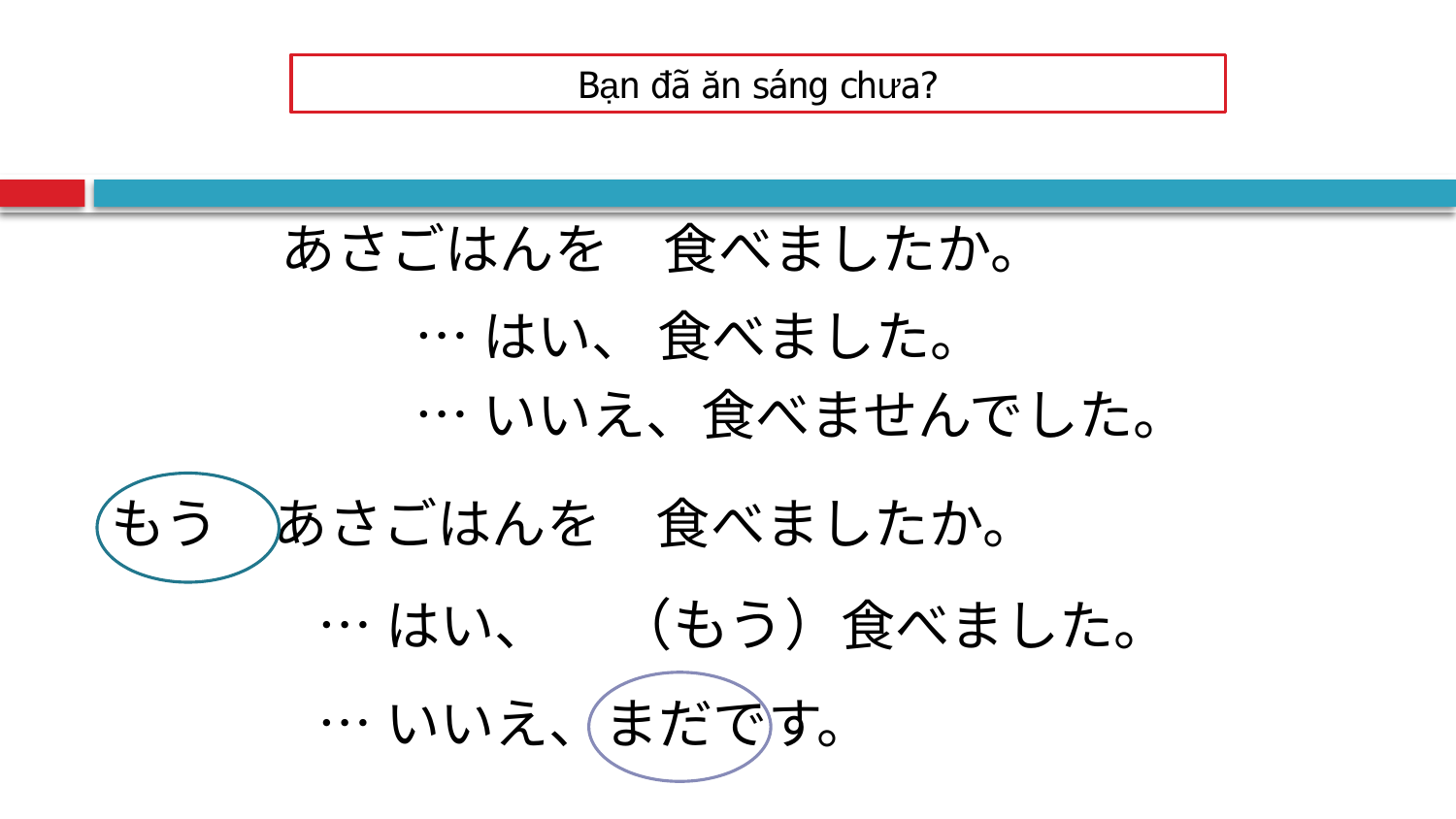

Bạn đã ăn sáng chưa?
あさごはんを　食べましたか。
…はい、 食べました。
…いいえ、食べませんでした。

もう　あさごはんを　食べましたか。
…はい、　 （もう）食べました。

…いいえ、まだです。